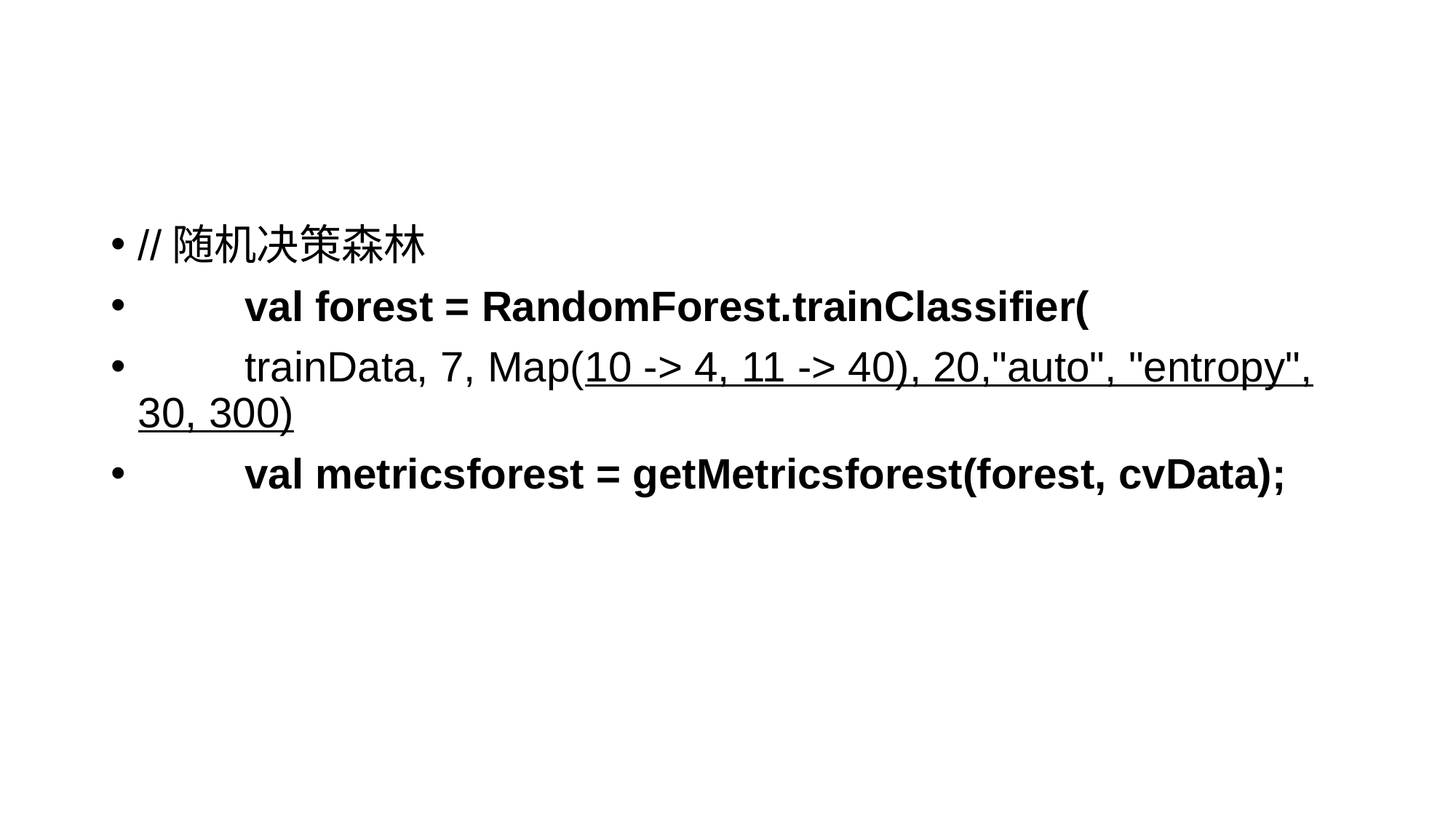

#
//随机决策森林
         val forest = RandomForest.trainClassifier(
         trainData, 7, Map(10 -> 4, 11 -> 40), 20,"auto", "entropy", 30, 300)
         val metricsforest = getMetricsforest(forest, cvData);